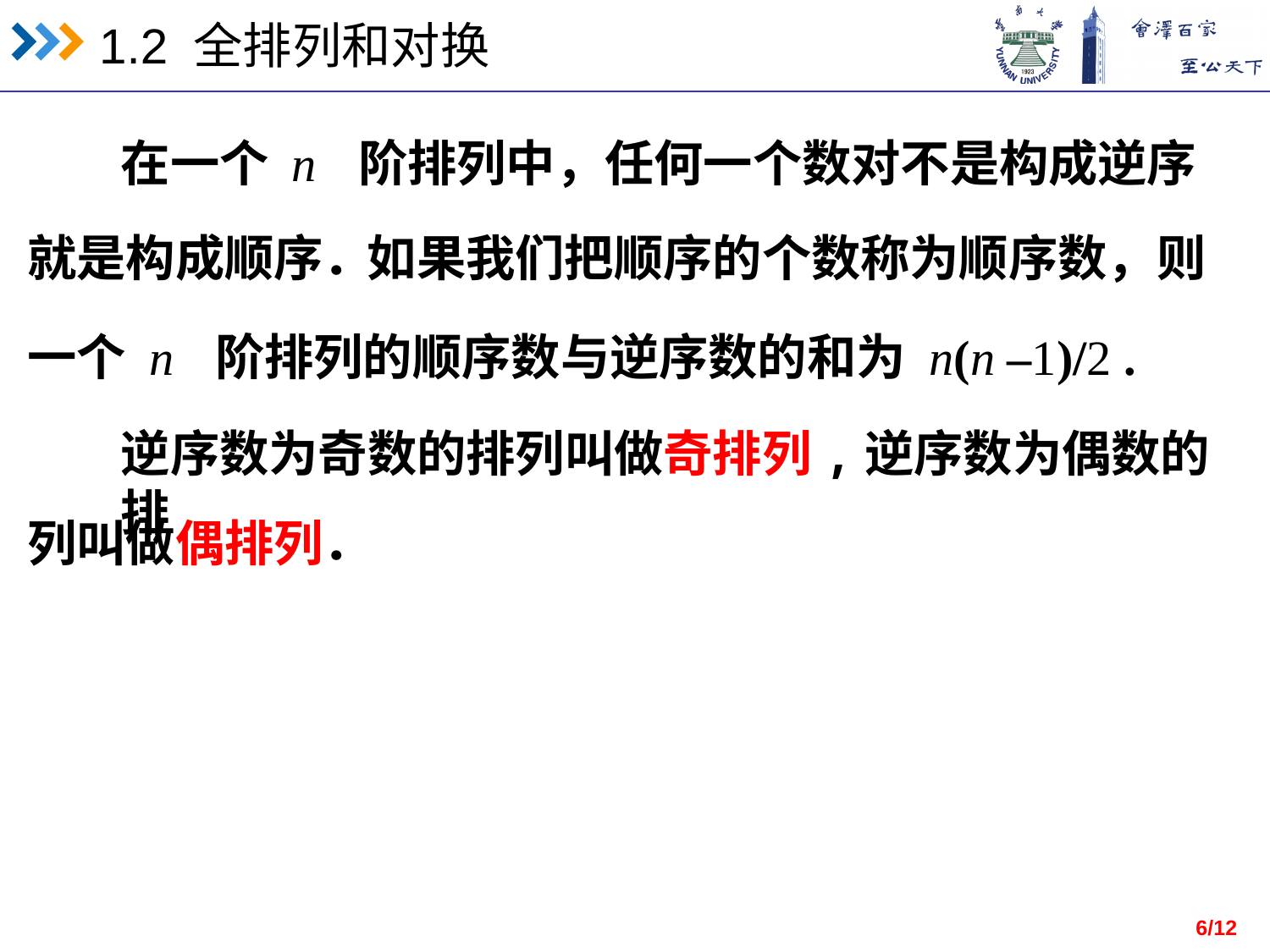

在一个 n 阶排列中，任何一个数对不是构成逆序
就是构成顺序．
如果我们把顺序的个数称为顺序数，则
一个 n 阶排列的顺序数与逆序数的和为 n(n –1)/2 .
逆序数为奇数的排列叫做奇排列,逆序数为偶数的排
列叫做偶排列．